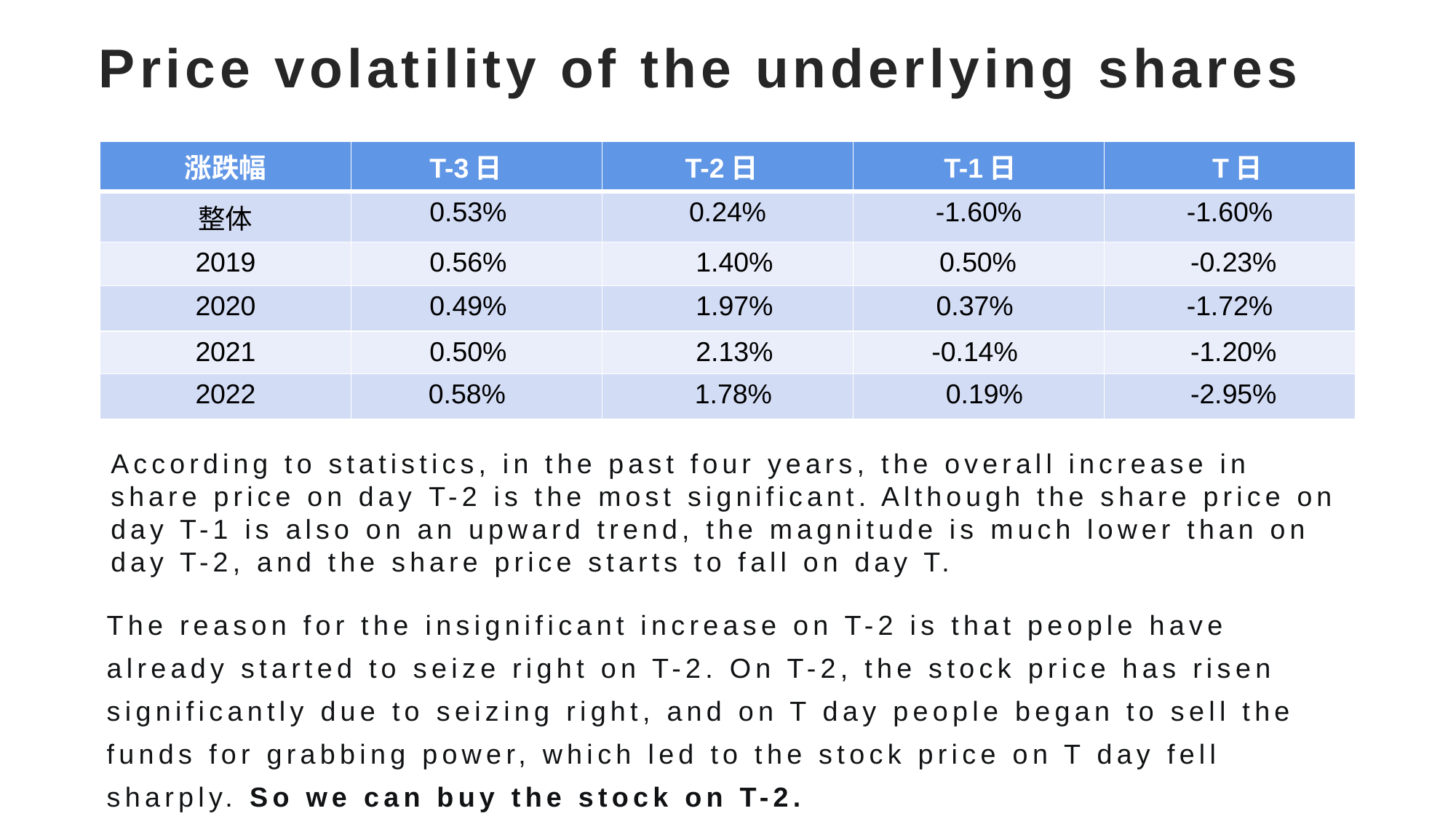

Price volatility of the underlying shares
| 涨跌幅 | T-3日 | T-2日 | T-1日 | T日 |
| --- | --- | --- | --- | --- |
| 整体 | 0.53% | 0.24% | -1.60% | -1.60% |
| 2019 | 0.56% | 1.40% | 0.50% | -0.23% |
| 2020 | 0.49% | 1.97% | 0.37% | -1.72% |
| 2021 | 0.50% | 2.13% | -0.14% | -1.20% |
| 2022 | 0.58% | 1.78% | 0.19% | -2.95% |
# According to statistics, in the past four years, the overall increase in share price on day T-2 is the most significant. Although the share price on day T-1 is also on an upward trend, the magnitude is much lower than on day T-2, and the share price starts to fall on day T.
The reason for the insignificant increase on T-2 is that people have already started to seize right on T-2. On T-2, the stock price has risen significantly due to seizing right, and on T day people began to sell the funds for grabbing power, which led to the stock price on T day fell sharply. So we can buy the stock on T-2.